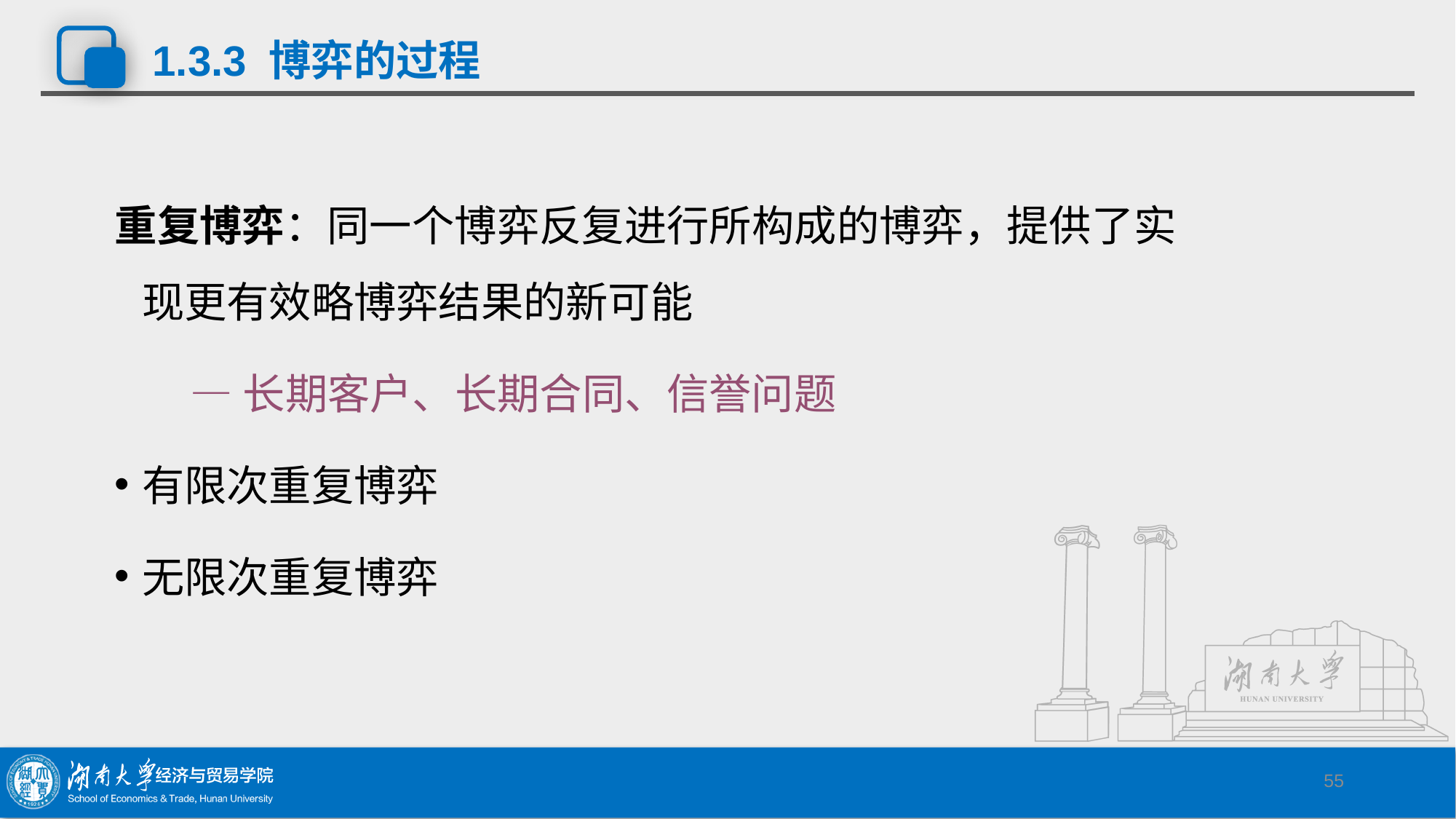

# 1.3.3 博弈的过程
重复博弈：同一个博弈反复进行所构成的博弈，提供了实现更有效略博弈结果的新可能
        —长期客户、长期合同、信誉问题
有限次重复博弈
无限次重复博弈